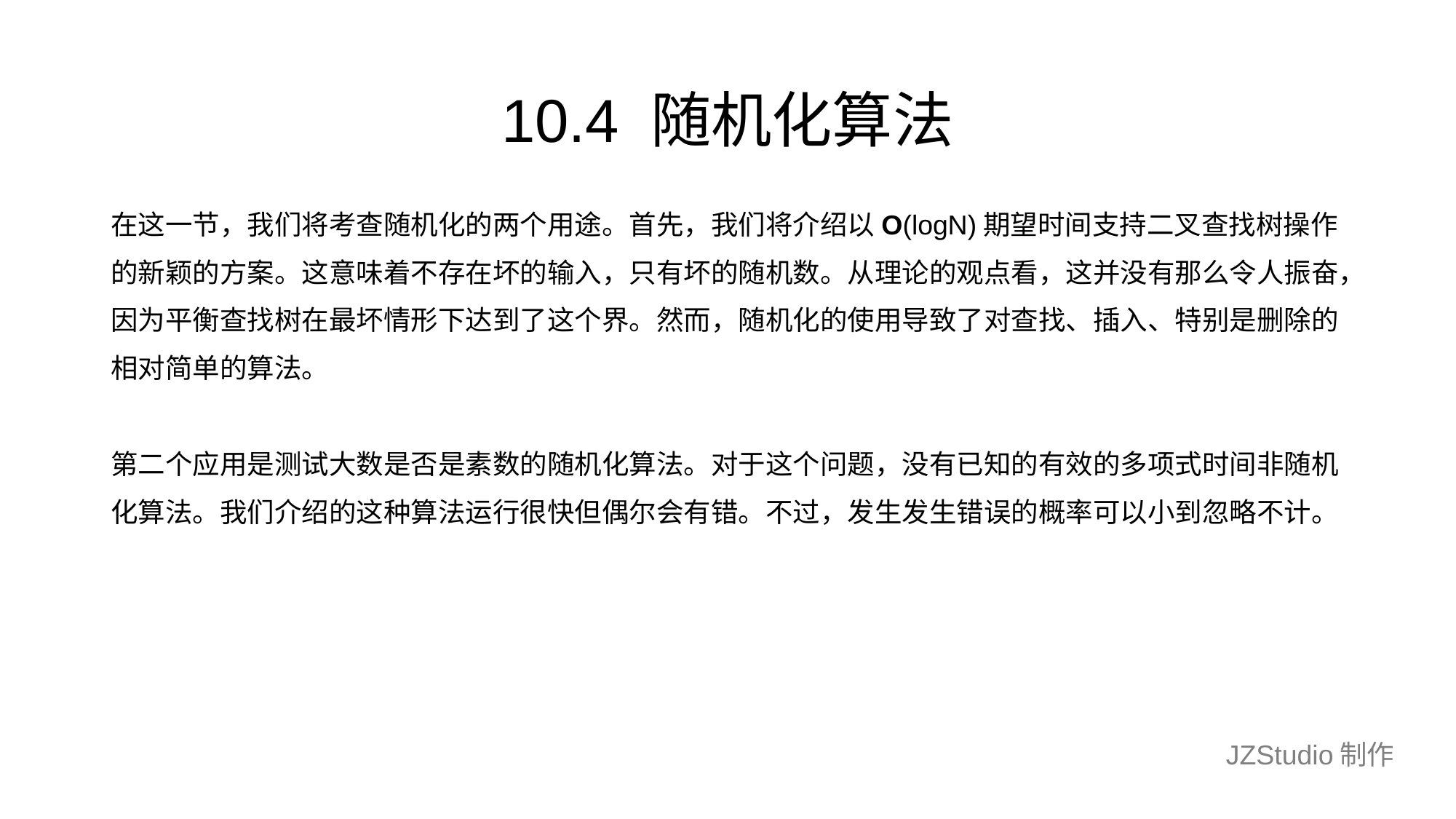

# 10.4 随机化算法
在这一节，我们将考查随机化的两个用途。首先，我们将介绍以O(logN)期望时间支持二叉查找树操作
的新颖的方案。这意味着不存在坏的输入，只有坏的随机数。从理论的观点看，这并没有那么令人振奋，
因为平衡查找树在最坏情形下达到了这个界。然而，随机化的使用导致了对查找、插入、特别是删除的
相对简单的算法。

第二个应用是测试大数是否是素数的随机化算法。对于这个问题，没有已知的有效的多项式时间非随机
化算法。我们介绍的这种算法运行很快但偶尔会有错。不过，发生发生错误的概率可以小到忽略不计。